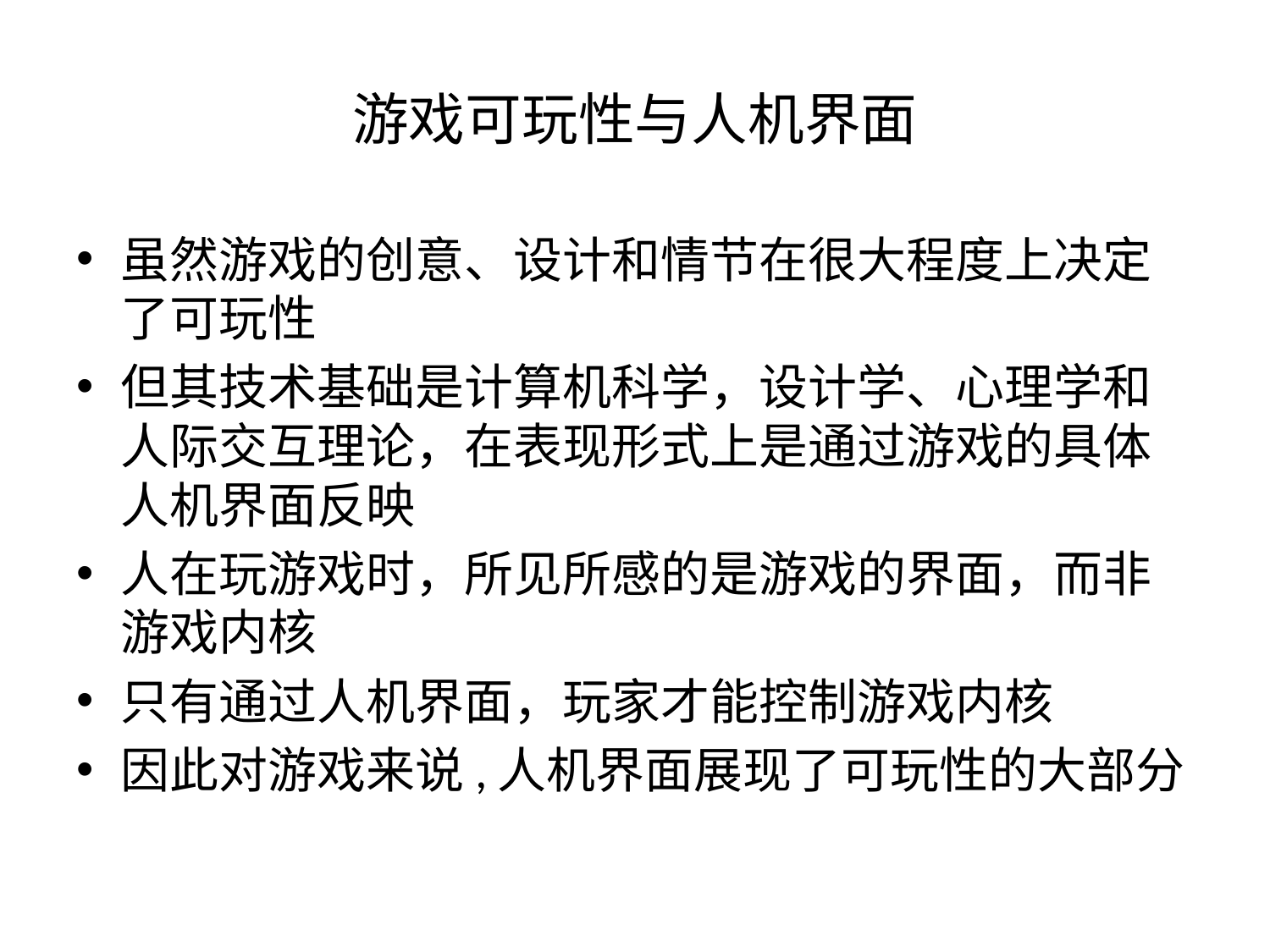

# 游戏可玩性与人机界面
虽然游戏的创意、设计和情节在很大程度上决定了可玩性
但其技术基础是计算机科学，设计学、心理学和人际交互理论，在表现形式上是通过游戏的具体人机界面反映
人在玩游戏时，所见所感的是游戏的界面，而非游戏内核
只有通过人机界面，玩家才能控制游戏内核
因此对游戏来说,人机界面展现了可玩性的大部分